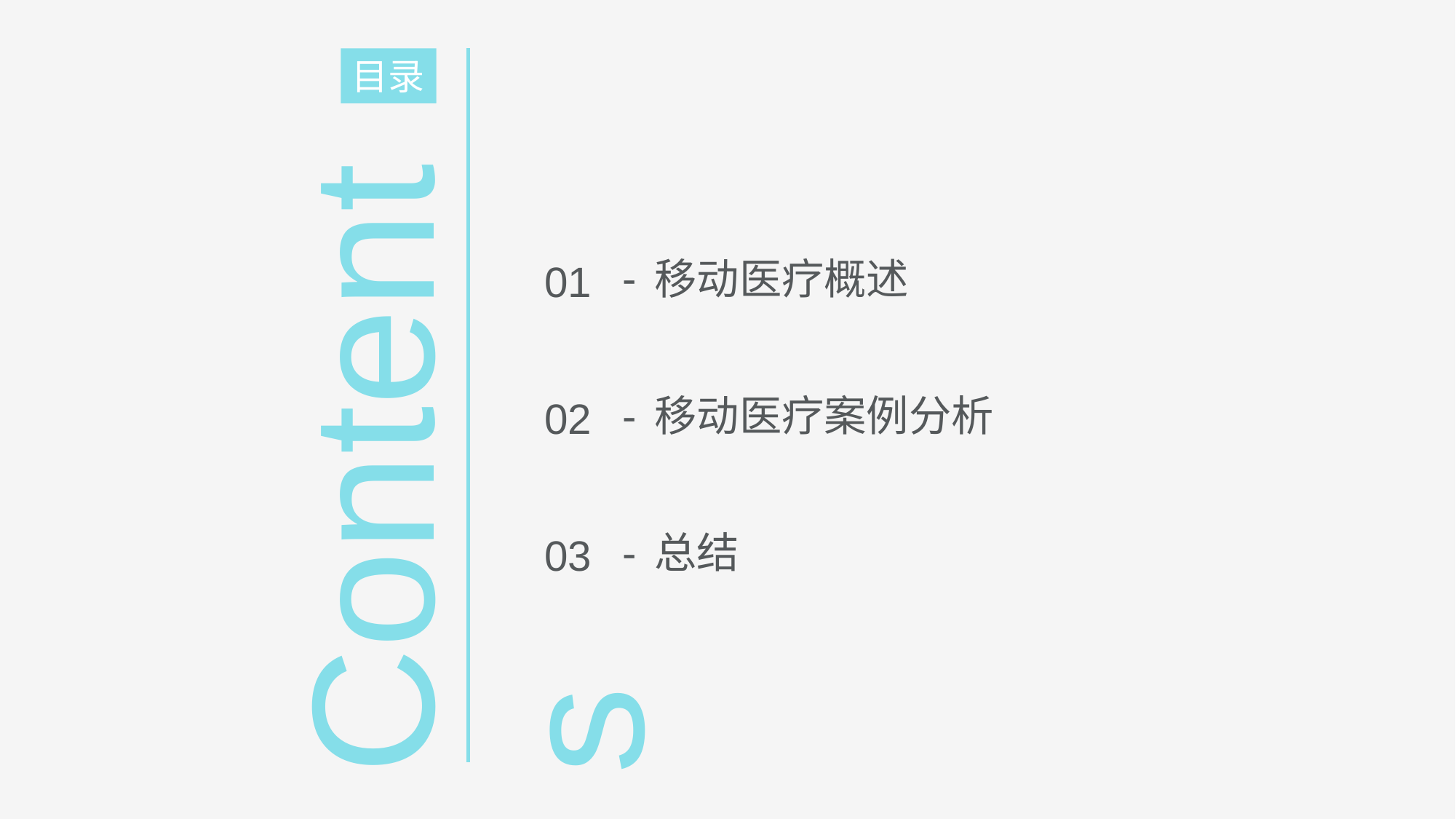

目录
01
移动医疗概述
-
Contents
02
移动医疗案例分析
-
03
总结
-